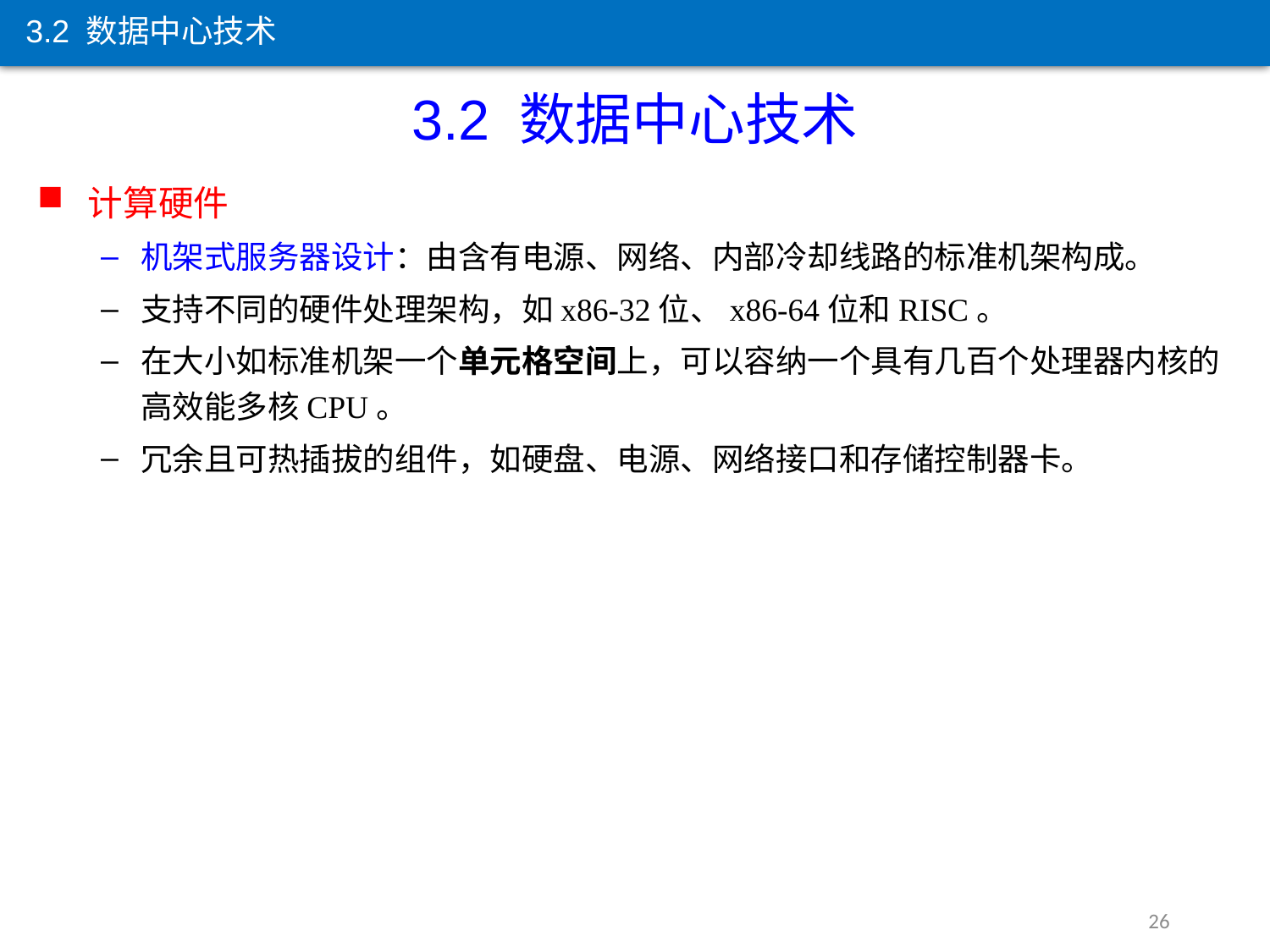

3.2 数据中心技术
3.2 数据中心技术
计算硬件
机架式服务器设计：由含有电源、网络、内部冷却线路的标准机架构成。
支持不同的硬件处理架构，如x86-32位、x86-64位和RISC。
在大小如标准机架一个单元格空间上，可以容纳一个具有几百个处理器内核的高效能多核CPU。
冗余且可热插拔的组件，如硬盘、电源、网络接口和存储控制器卡。
26